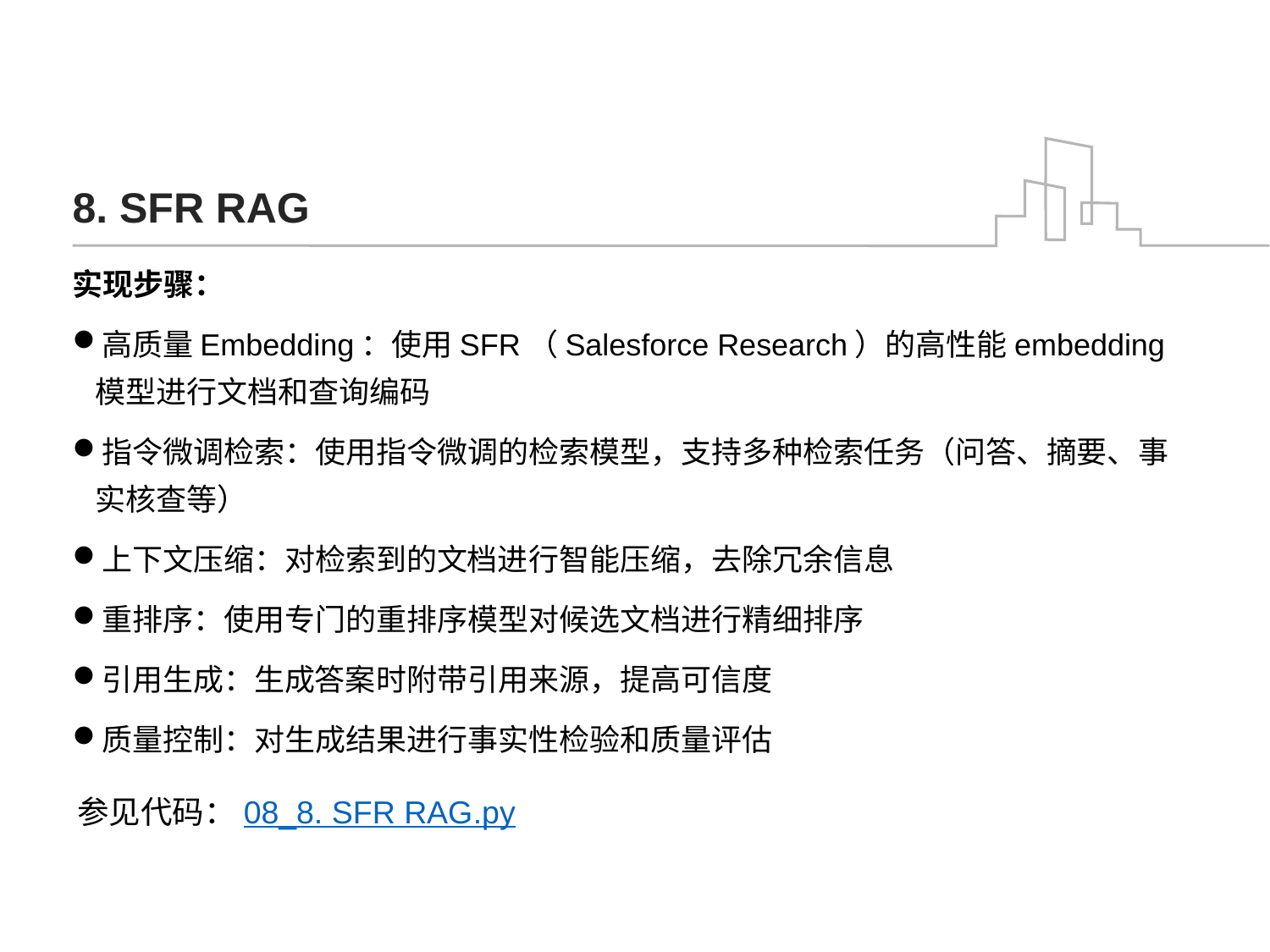

# 8. SFR RAG
实现步骤：
高质量Embedding：使用SFR（Salesforce Research）的高性能embedding模型进行文档和查询编码
指令微调检索：使用指令微调的检索模型，支持多种检索任务（问答、摘要、事实核查等）
上下文压缩：对检索到的文档进行智能压缩，去除冗余信息
重排序：使用专门的重排序模型对候选文档进行精细排序
引用生成：生成答案时附带引用来源，提高可信度
质量控制：对生成结果进行事实性检验和质量评估
参见代码：08_8. SFR RAG.py